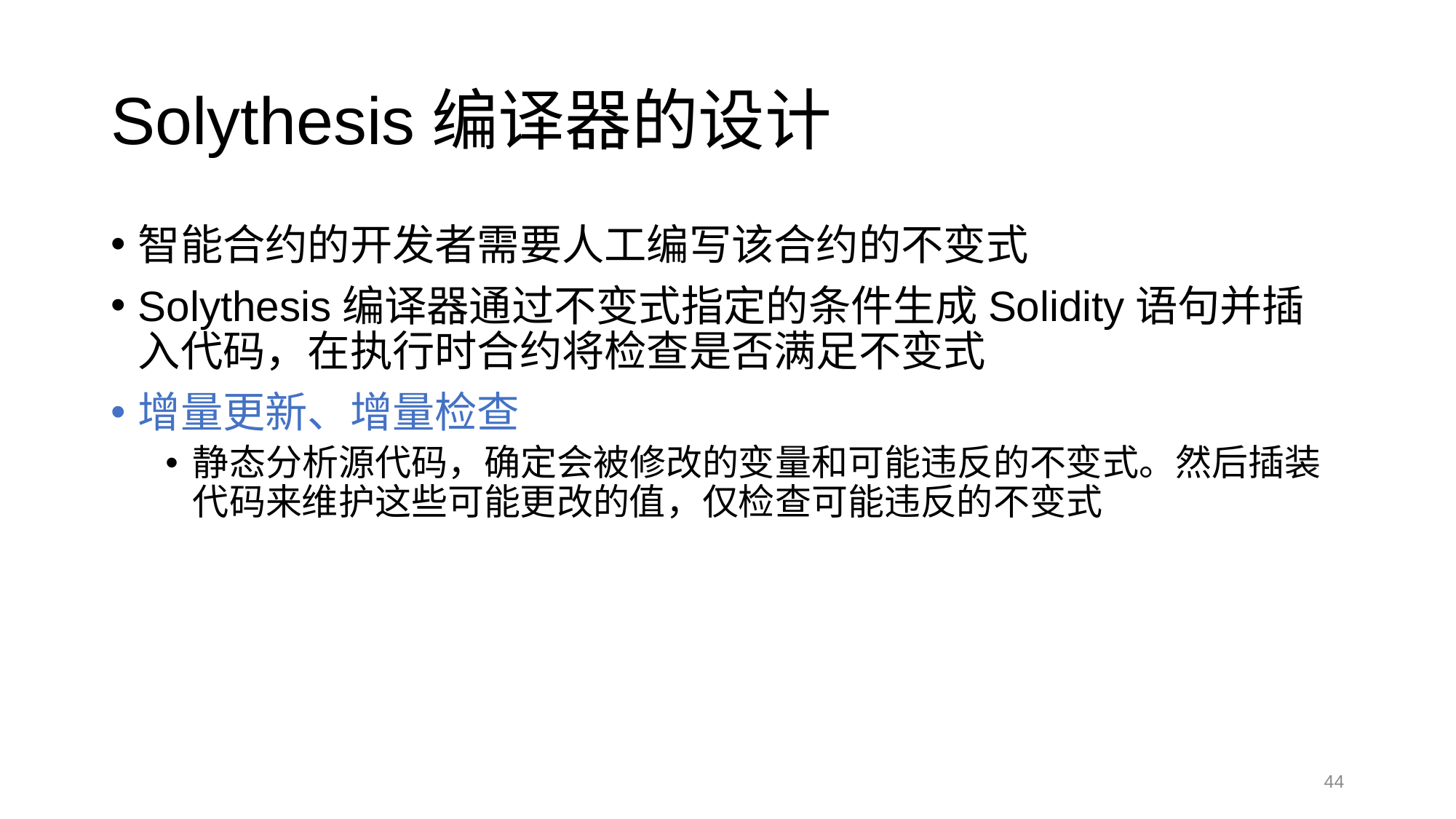

# Solythesis编译器的设计
智能合约的开发者需要人工编写该合约的不变式
Solythesis编译器通过不变式指定的条件生成Solidity语句并插入代码，在执行时合约将检查是否满足不变式
增量更新、增量检查
静态分析源代码，确定会被修改的变量和可能违反的不变式。然后插装代码来维护这些可能更改的值，仅检查可能违反的不变式
44